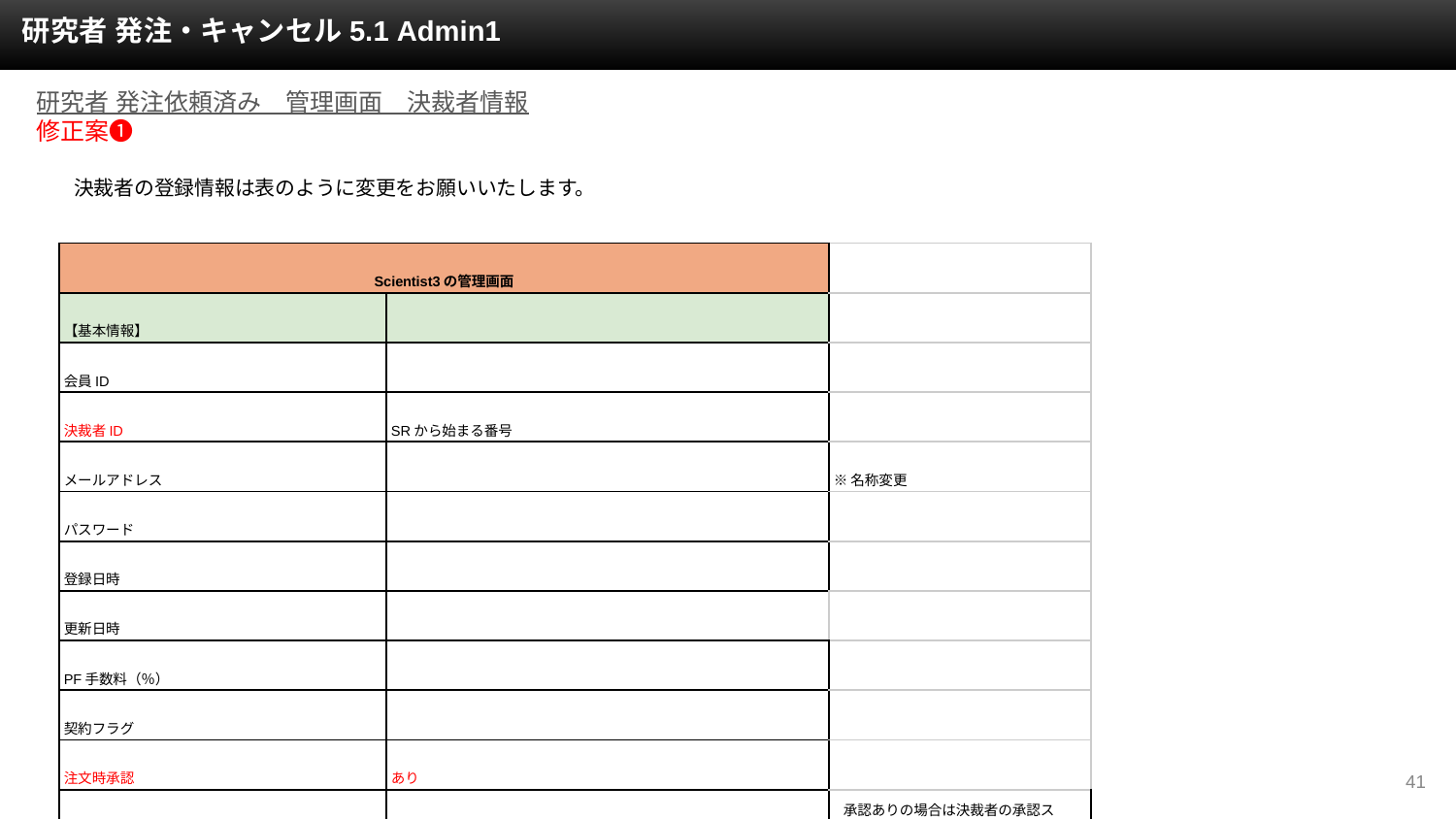

研究者 発注・キャンセル5.1 Admin1
研究者 発注依頼済み　管理画面　決裁者情報
修正案❶
決裁者の登録情報は表のように変更をお願いいたします。
| Scientist3の管理画面 |  |  |
| --- | --- | --- |
| 【基本情報】 |  |  |
| 会員ID |  |  |
| 決裁者ID | SRから始まる番号 |  |
| メールアドレス |  | ※名称変更 |
| パスワード |  |  |
| 登録日時 |  |  |
| 更新日時 |  |  |
| PF手数料（％） |  |  |
| 契約フラグ |  |  |
| 注文時承認 | あり |  |
|  | なし | 承認ありの場合は決裁者の承認ステップが入る |
| 【表示項目】 |  | 承認なしの場合は研究者が注文できる |
| 会社名 |  |  |
| 会社名（フリガナ） |  | ※名称変更 |
| 郵便番号 |  | ※追加 |
| 得意先住所 |  |  |
| 電話番号 |  | ※名称変更 |
| FAX番号 |  | ※名称変更 |
41